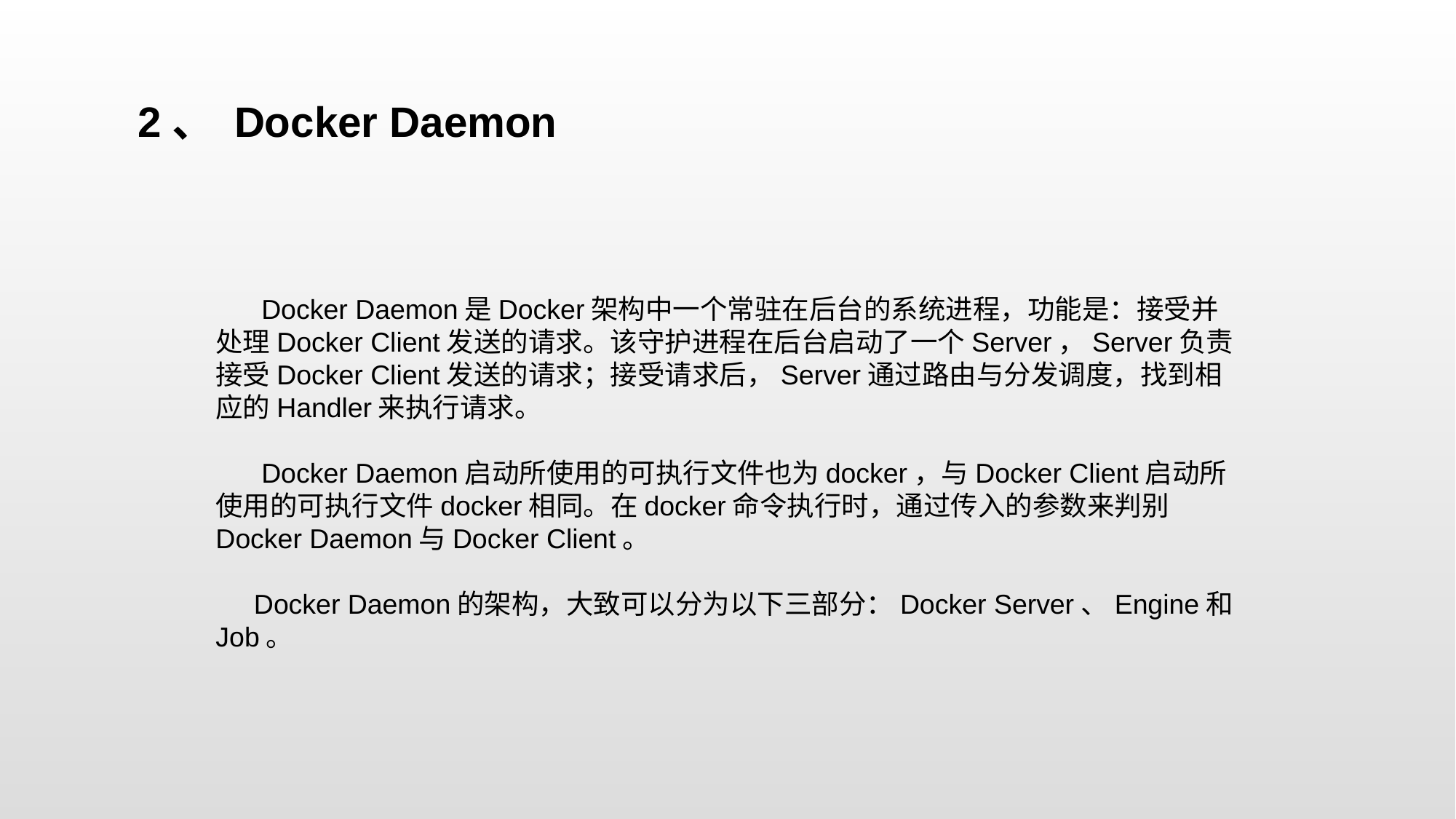

2、 Docker Daemon

      Docker Daemon是Docker架构中一个常驻在后台的系统进程，功能是：接受并处理Docker Client发送的请求。该守护进程在后台启动了一个Server，Server负责接受Docker Client发送的请求；接受请求后，Server通过路由与分发调度，找到相应的Handler来执行请求。

      Docker Daemon启动所使用的可执行文件也为docker，与Docker Client启动所使用的可执行文件docker相同。在docker命令执行时，通过传入的参数来判别Docker Daemon与Docker Client。

     Docker Daemon的架构，大致可以分为以下三部分：Docker Server、Engine和Job。